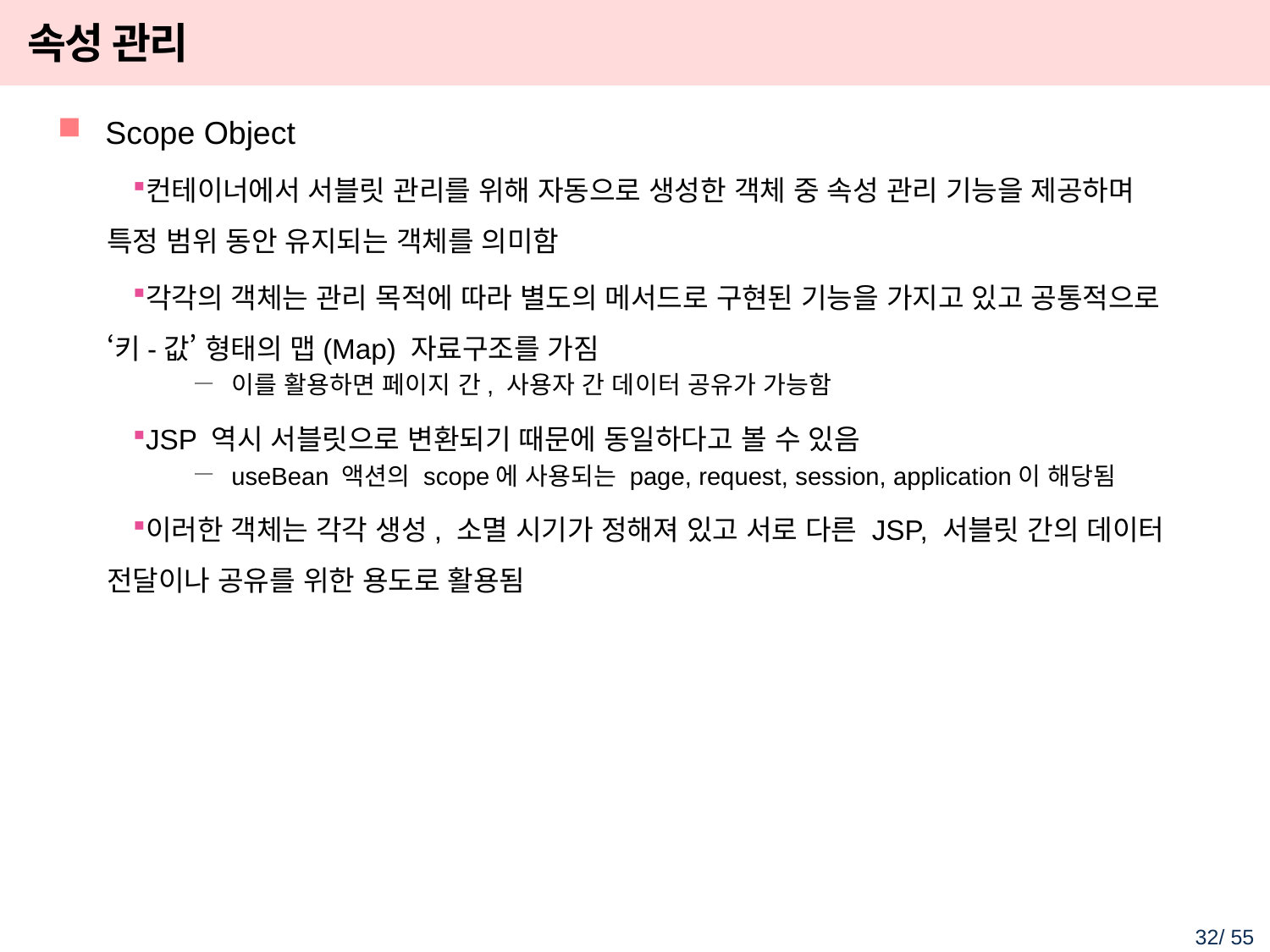

# 속성 관리
Scope Object
컨테이너에서 서블릿 관리를 위해 자동으로 생성한 객체 중 속성 관리 기능을 제공하며 특정 범위 동안 유지되는 객체를 의미함
각각의 객체는 관리 목적에 따라 별도의 메서드로 구현된 기능을 가지고 있고 공통적으로 ‘키-값’ 형태의 맵(Map) 자료구조를 가짐
이를 활용하면 페이지 간, 사용자 간 데이터 공유가 가능함
JSP 역시 서블릿으로 변환되기 때문에 동일하다고 볼 수 있음
useBean 액션의 scope에 사용되는 page, request, session, application이 해당됨
이러한 객체는 각각 생성, 소멸 시기가 정해져 있고 서로 다른 JSP, 서블릿 간의 데이터 전달이나 공유를 위한 용도로 활용됨